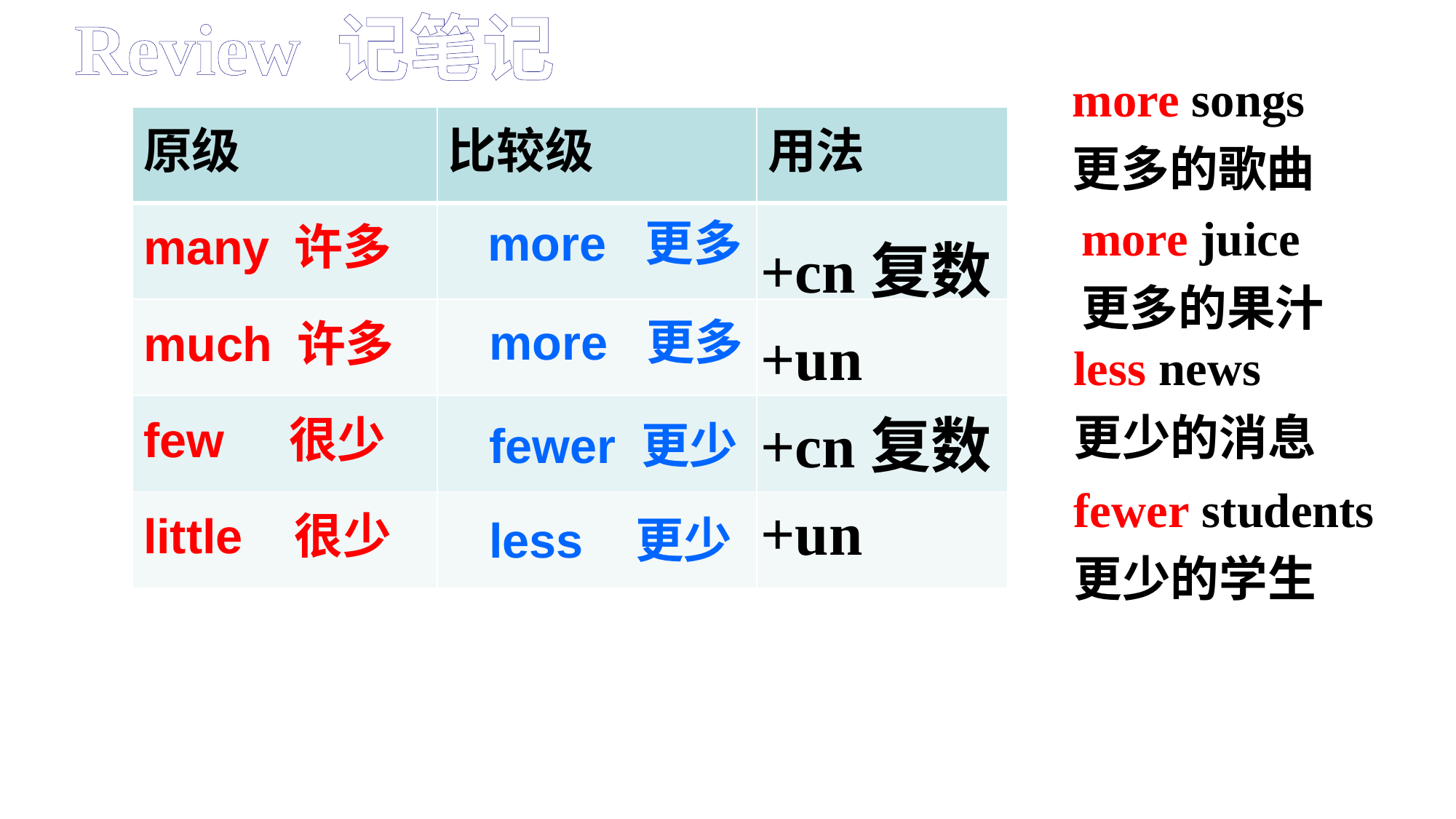

Review 记笔记
more songs
更多的歌曲
| 原级 | 比较级 | 用法 |
| --- | --- | --- |
| many 许多 |  |  |
| much 许多 |  |  |
| few 很少 |  |  |
| little 很少 |  |  |
more juice
更多的果汁
more  更多
+cn复数
+un
+cn复数
+un
more  更多
less news
更少的消息
fewer 更少
fewer students
更少的学生
less   更少